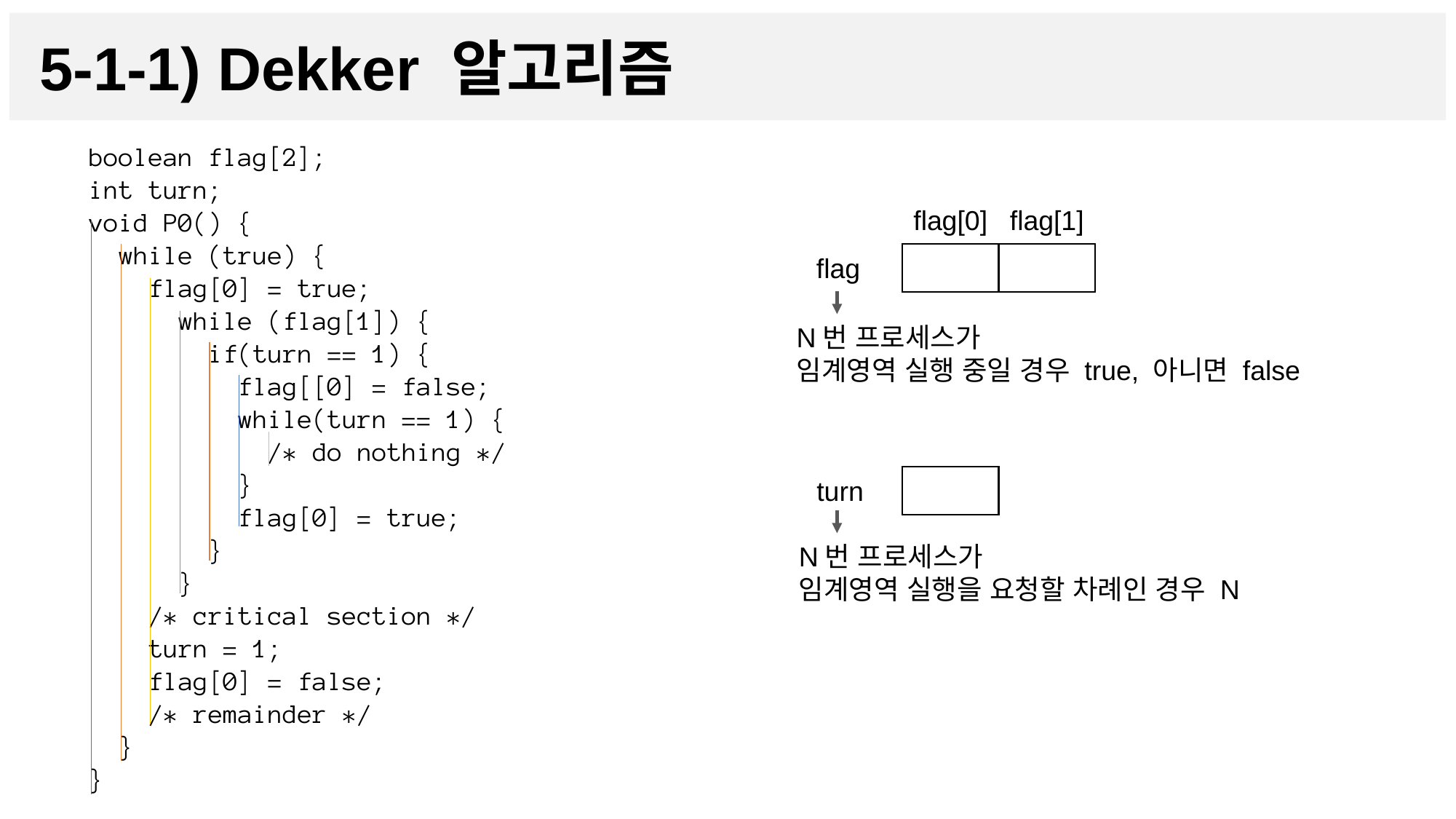

5-1-1) Dekker 알고리즘
boolean flag[2];
int turn;
void P0() {
  while (true) {
    flag[0] = true;
      while (flag[1]) {
        if(turn == 1) {
          flag[[0] = false;
          while(turn == 1) {
            /* do nothing */
          }
          flag[0] = true;
        }
      }
    /* critical section */
    turn = 1;
    flag[0] = false;
    /* remainder */
  }
}
flag[0]
flag[1]

flag
N번 프로세스가
임계영역 실행 중일 경우 true, 아니면 false

turn
N번 프로세스가
임계영역 실행을 요청할 차례인 경우 N